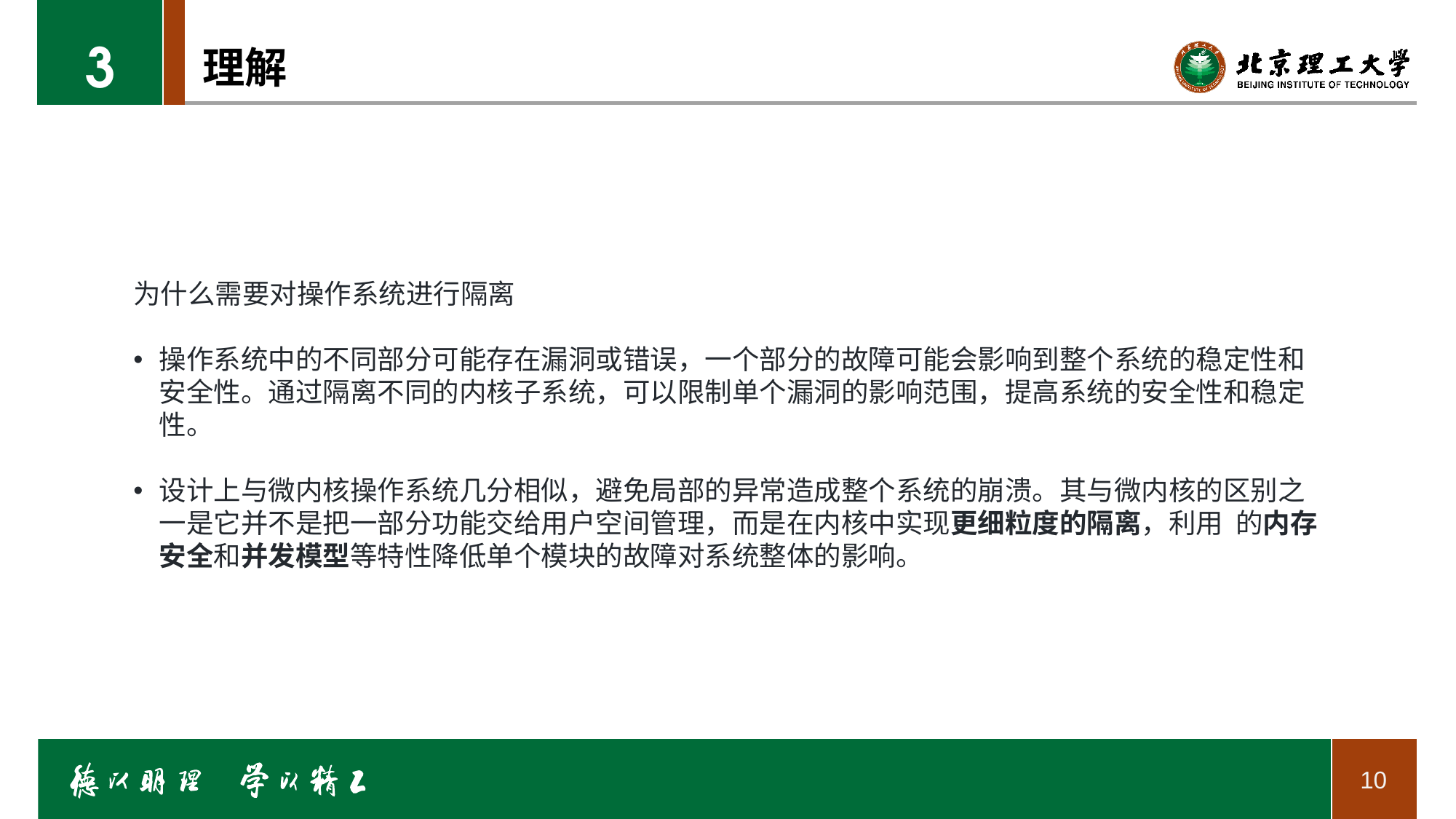

3
# 理解
为什么需要对操作系统进行隔离

操作系统中的不同部分可能存在漏洞或错误，一个部分的故障可能会影响到整个系统的稳定性和安全性。通过隔离不同的内核子系统，可以限制单个漏洞的影响范围，提高系统的安全性和稳定性。

设计上与微内核操作系统几分相似，避免局部的异常造成整个系统的崩溃。其与微内核的区别之一是它并不是把一部分功能交给用户空间管理，而是在内核中实现更细粒度的隔离，利用  的内存安全和并发模型等特性降低单个模块的故障对系统整体的影响。